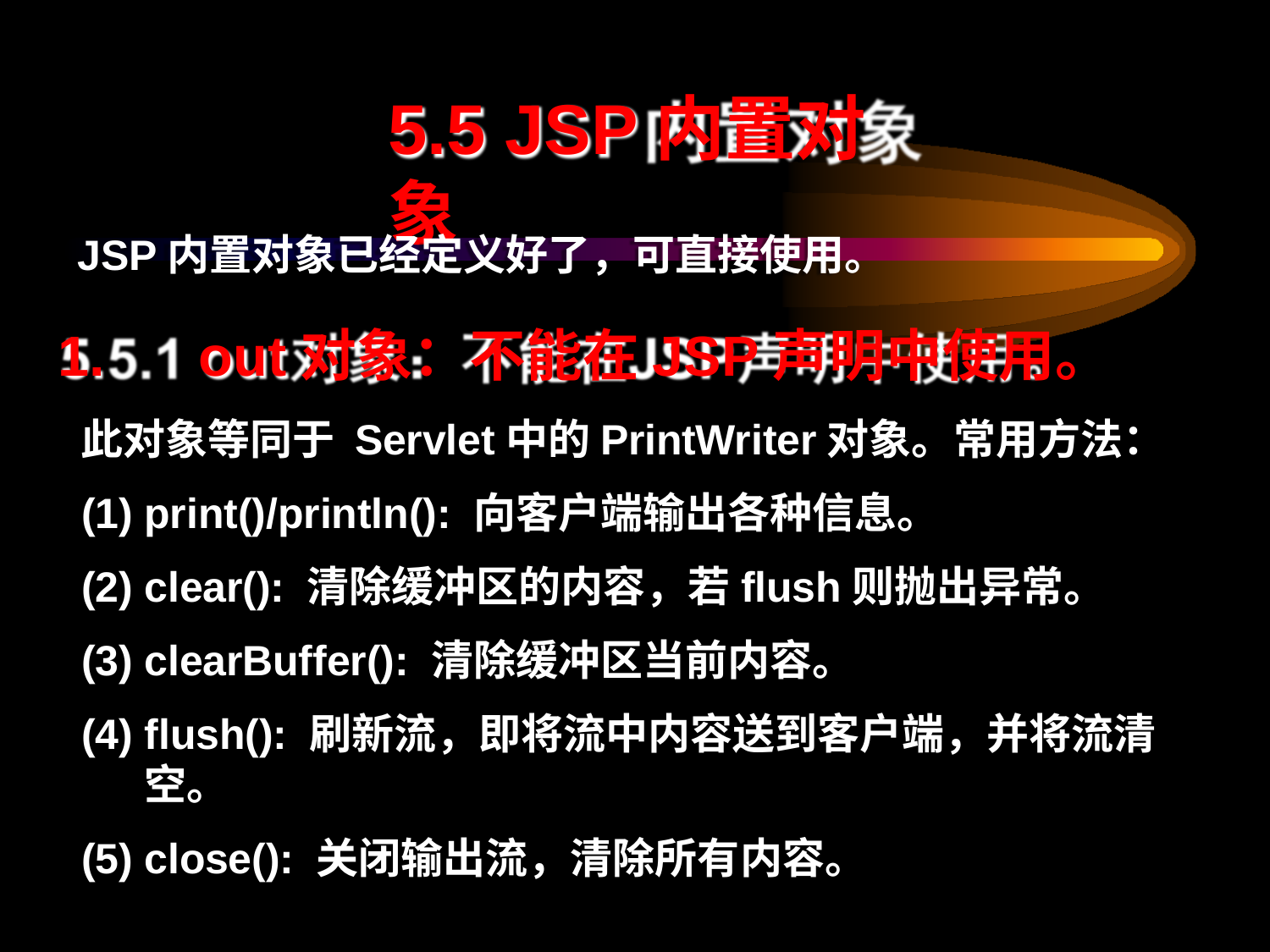

# 5.5 JSP内置对象

JSP内置对象已经定义好了，可直接使用。
out对象：不能在JSP声明中使用。
此对象等同于 Servlet中的PrintWriter对象。常用方法：
print()/println(): 向客户端输出各种信息。
clear(): 清除缓冲区的内容，若flush则抛出异常。
clearBuffer(): 清除缓冲区当前内容。
flush(): 刷新流，即将流中内容送到客户端，并将流清空。
close(): 关闭输出流，清除所有内容。